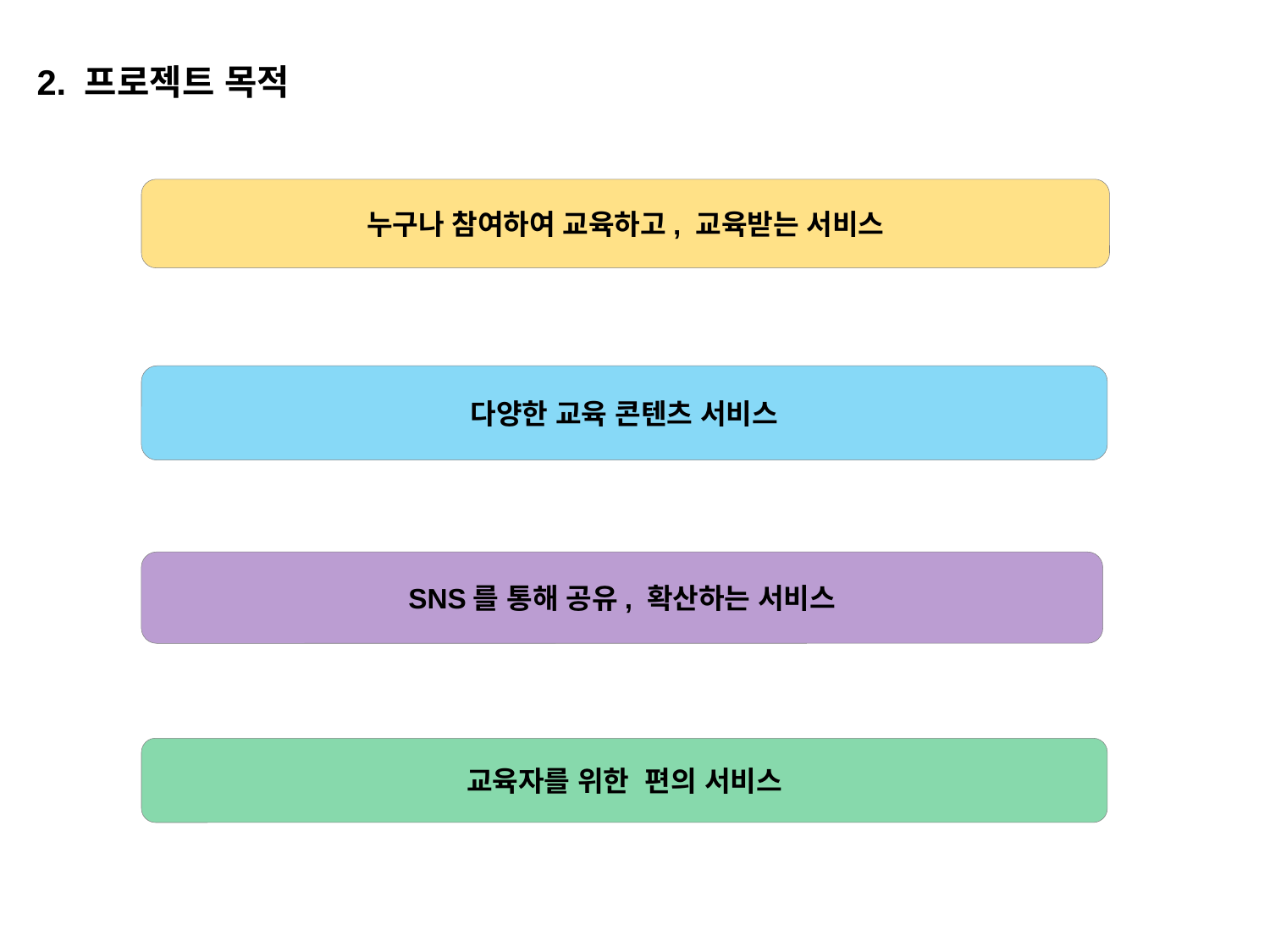

2. 프로젝트 목적
누구나 참여하여 교육하고, 교육받는 서비스
다양한 교육 콘텐츠 서비스
SNS를 통해 공유, 확산하는 서비스
교육자를 위한  편의 서비스